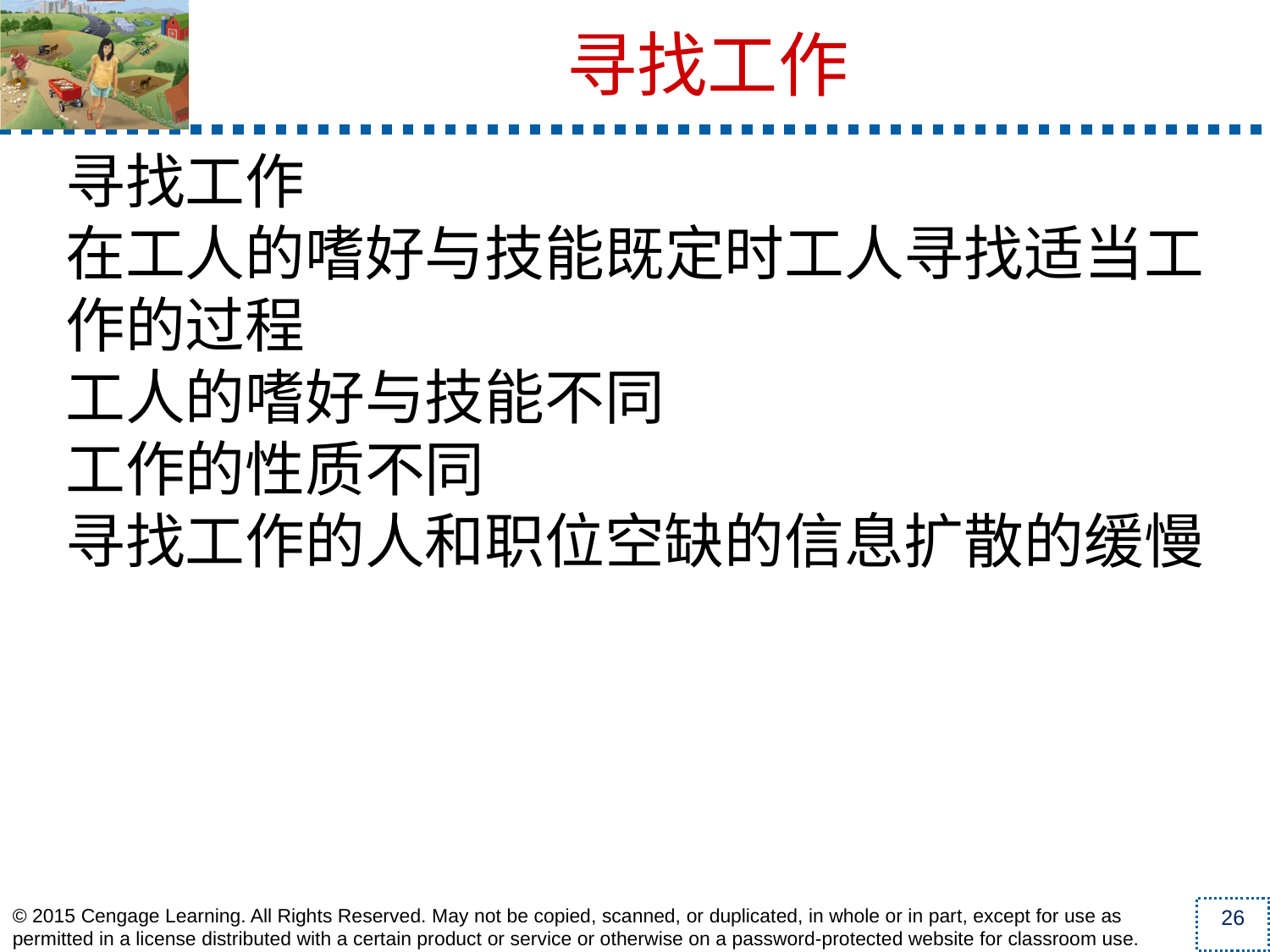

寻找工作
寻找工作
在工人的嗜好与技能既定时工人寻找适当工作的过程
工人的嗜好与技能不同
工作的性质不同
寻找工作的人和职位空缺的信息扩散的缓慢
26
© 2015 Cengage Learning. All Rights Reserved. May not be copied, scanned, or duplicated, in whole or in part, except for use as permitted in a license distributed with a certain product or service or otherwise on a password-protected website for classroom use.